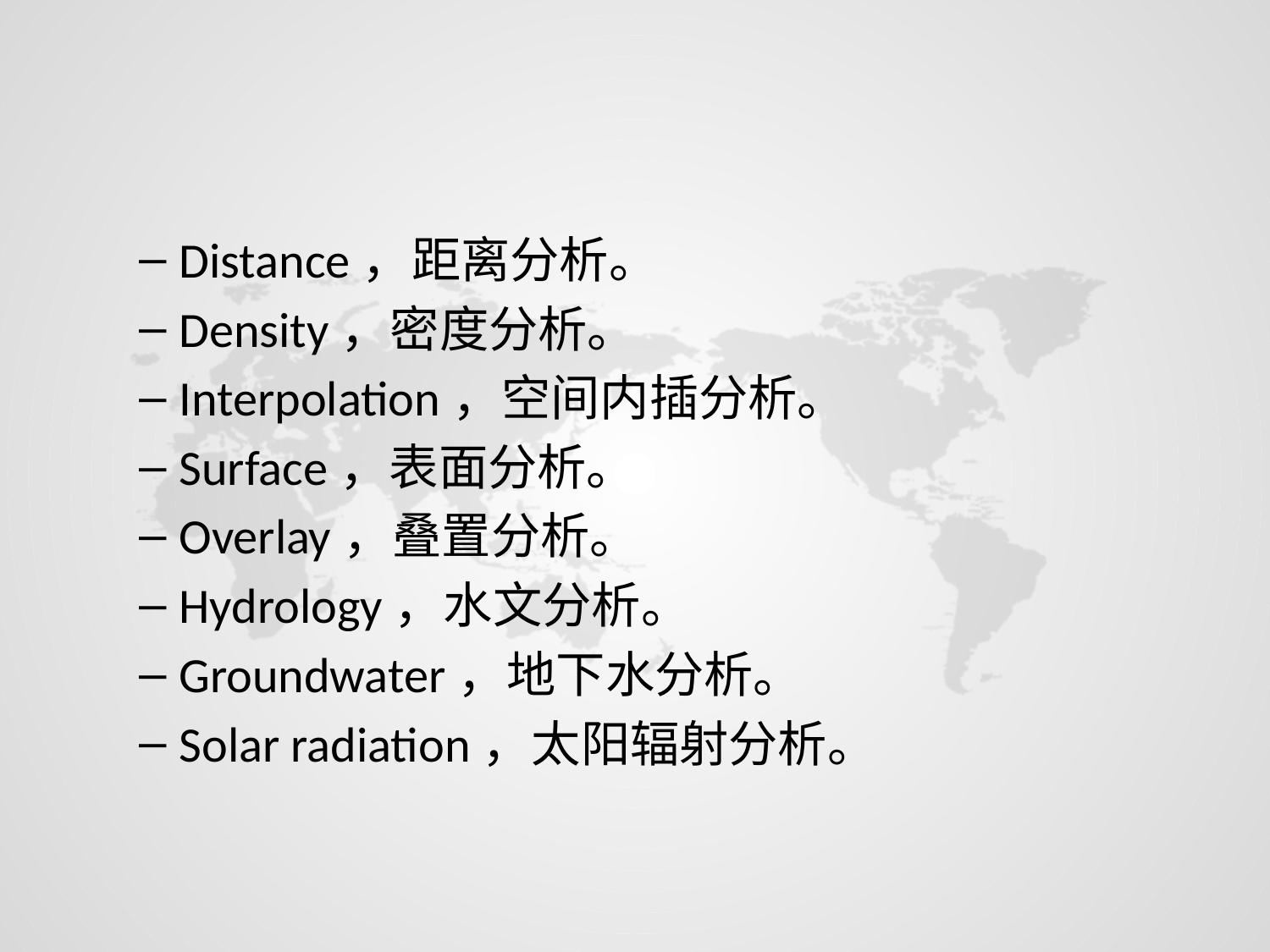

#
Distance，距离分析。
Density，密度分析。
Interpolation，空间内插分析。
Surface，表面分析。
Overlay，叠置分析。
Hydrology，水文分析。
Groundwater，地下水分析。
Solar radiation，太阳辐射分析。